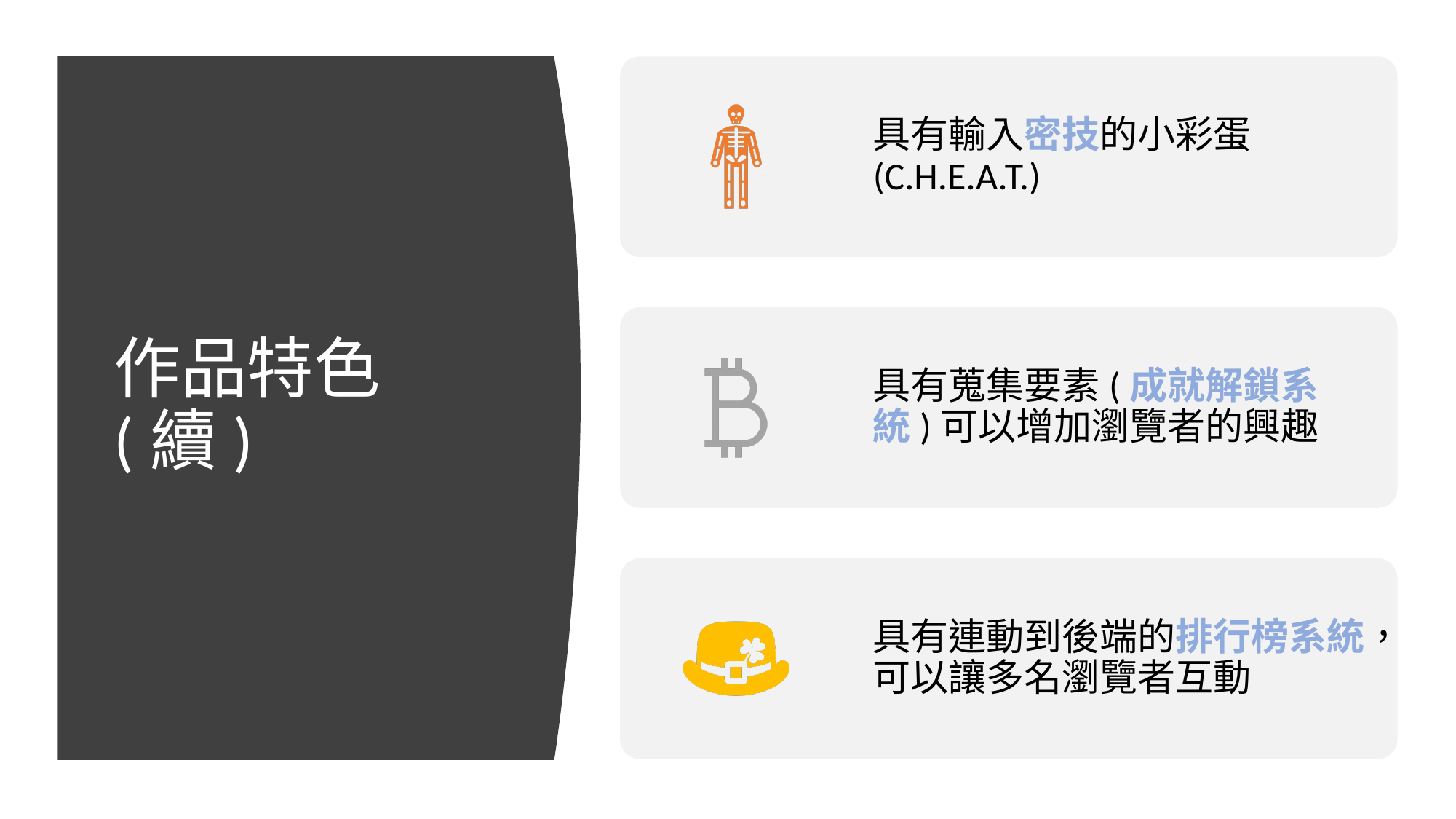

具有輸入密技的小彩蛋(C.H.E.A.T.)
具有蒐集要素(成就解鎖系統)可以增加瀏覽者的興趣
具有連動到後端的排行榜系統，可以讓多名瀏覽者互動

# 作品特色(續)